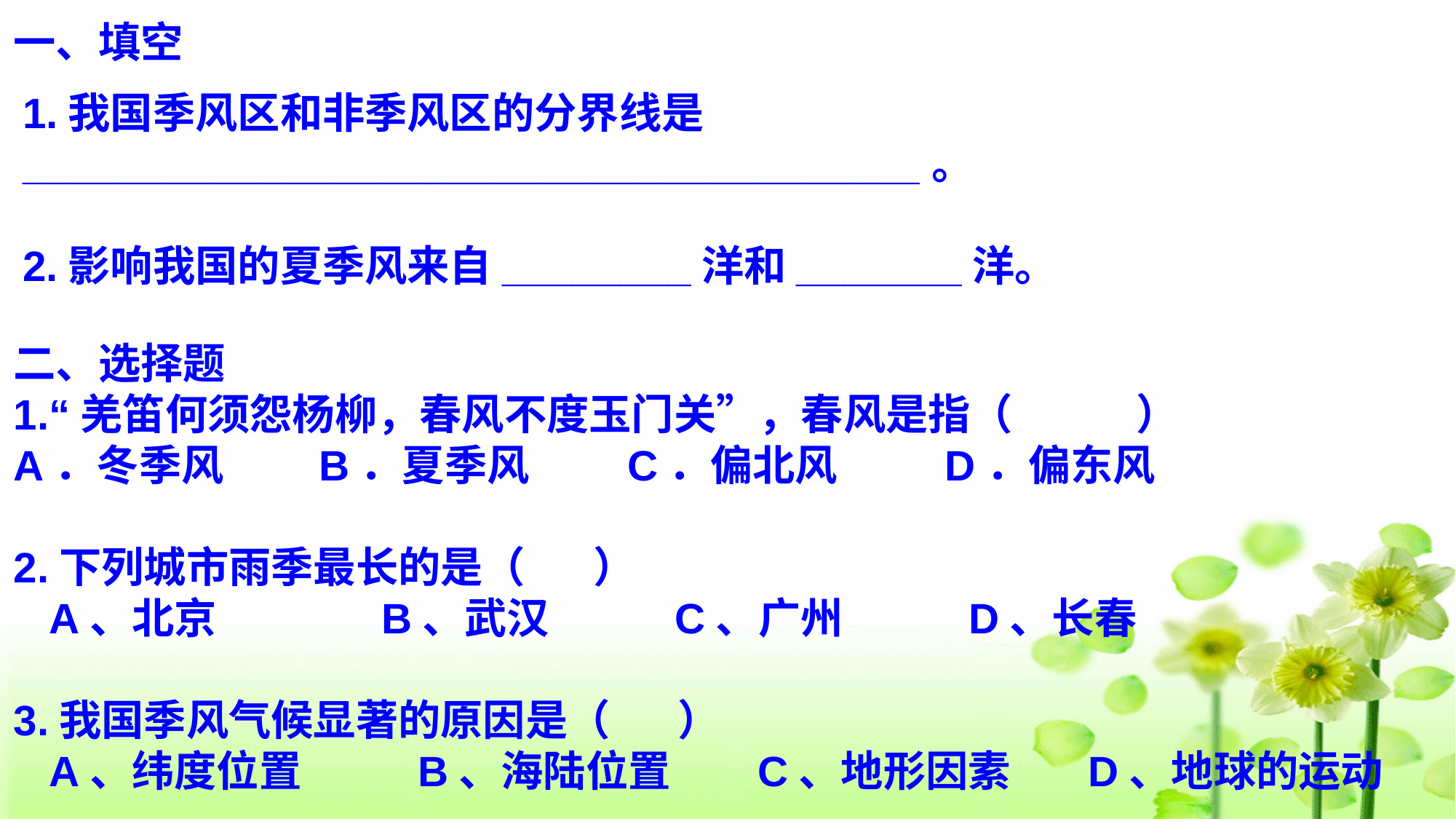

一、填空
1.我国季风区和非季风区的分界线是______________________________________。

2.影响我国的夏季风来自________洋和_______洋。
二、选择题
1.“羌笛何须怨杨柳，春风不度玉门关”，春风是指（　    　）
A．冬季风	        B．夏季风	      C．偏北风	     D．偏东风

2.下列城市雨季最长的是（       ）
   A、北京                B、武汉            C、广州            D、长春

3.我国季风气候显著的原因是（       ）
   A、纬度位置           B、海陆位置        C、地形因素       D、地球的运动